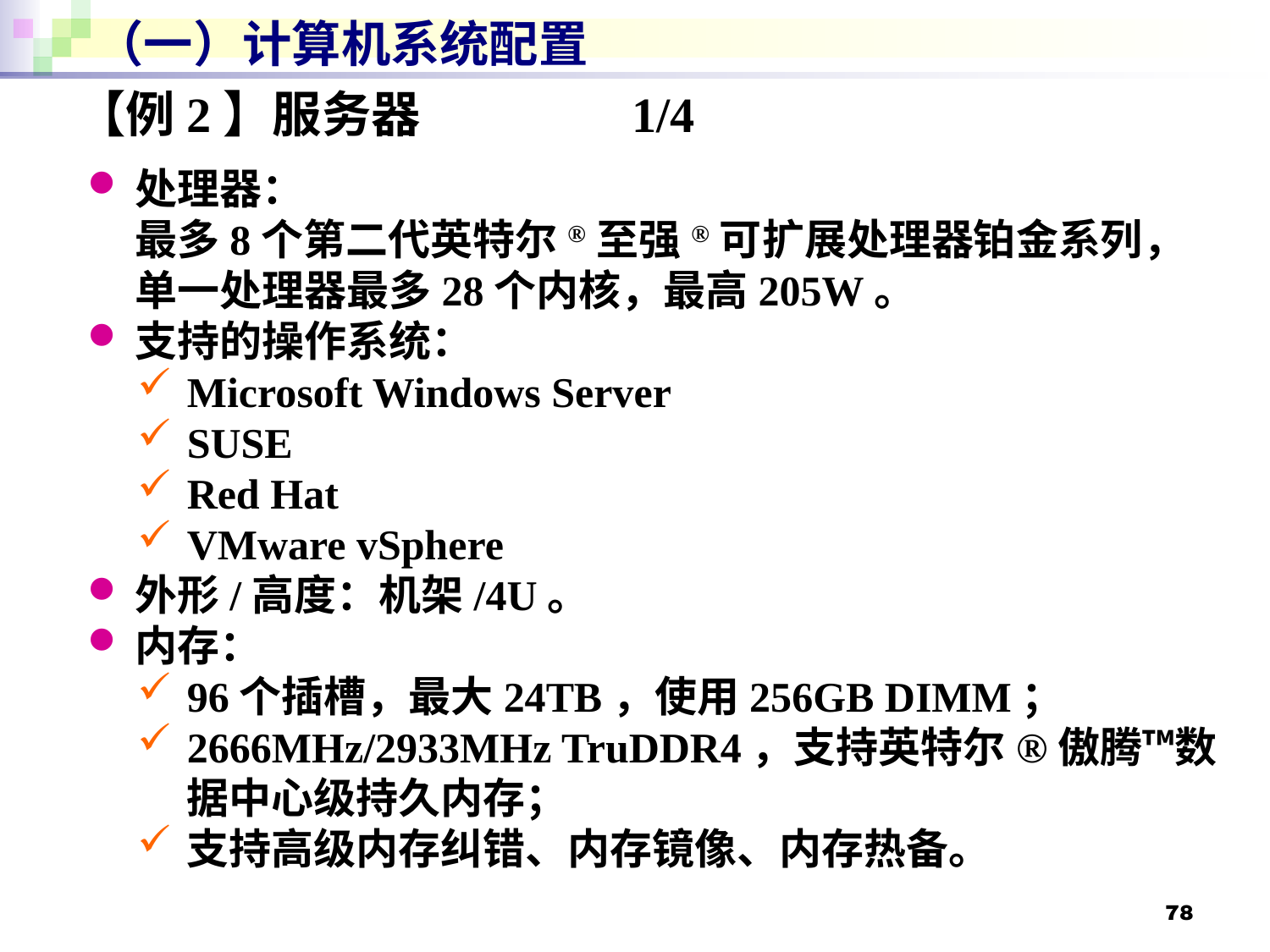

# （一）计算机系统配置
【例2】服务器		1/4
处理器：
最多8个第二代英特尔®至强®可扩展处理器铂金系列，
单一处理器最多28个内核，最高205W。
支持的操作系统：
Microsoft Windows Server
SUSE
Red Hat
VMware vSphere
外形/高度：机架/4U。
内存：
96个插槽，最大24TB，使用256GB DIMM；
2666MHz/2933MHz TruDDR4，支持英特尔®傲腾™数据中心级持久内存；
支持高级内存纠错、内存镜像、内存热备。
78